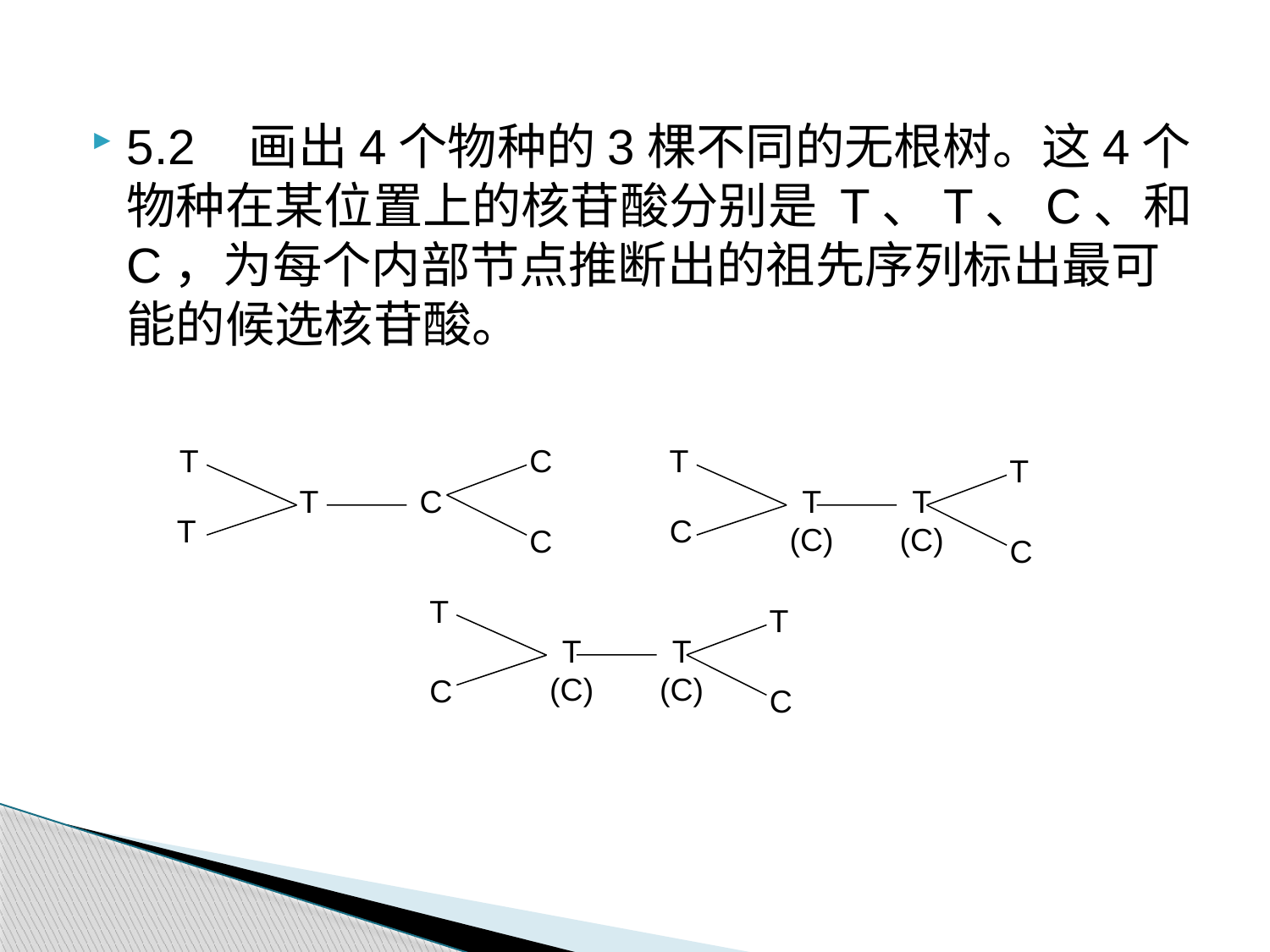

5.2   画出4个物种的3棵不同的无根树。这4个物种在某位置上的核苷酸分别是 T、T、C、和 C，为每个内部节点推断出的祖先序列标出最可能的候选核苷酸。

T
C
T
T

T
C
T
(C)
T
(C)

T

C

C
C
T
T

T
(C)
T
(C)

C
C